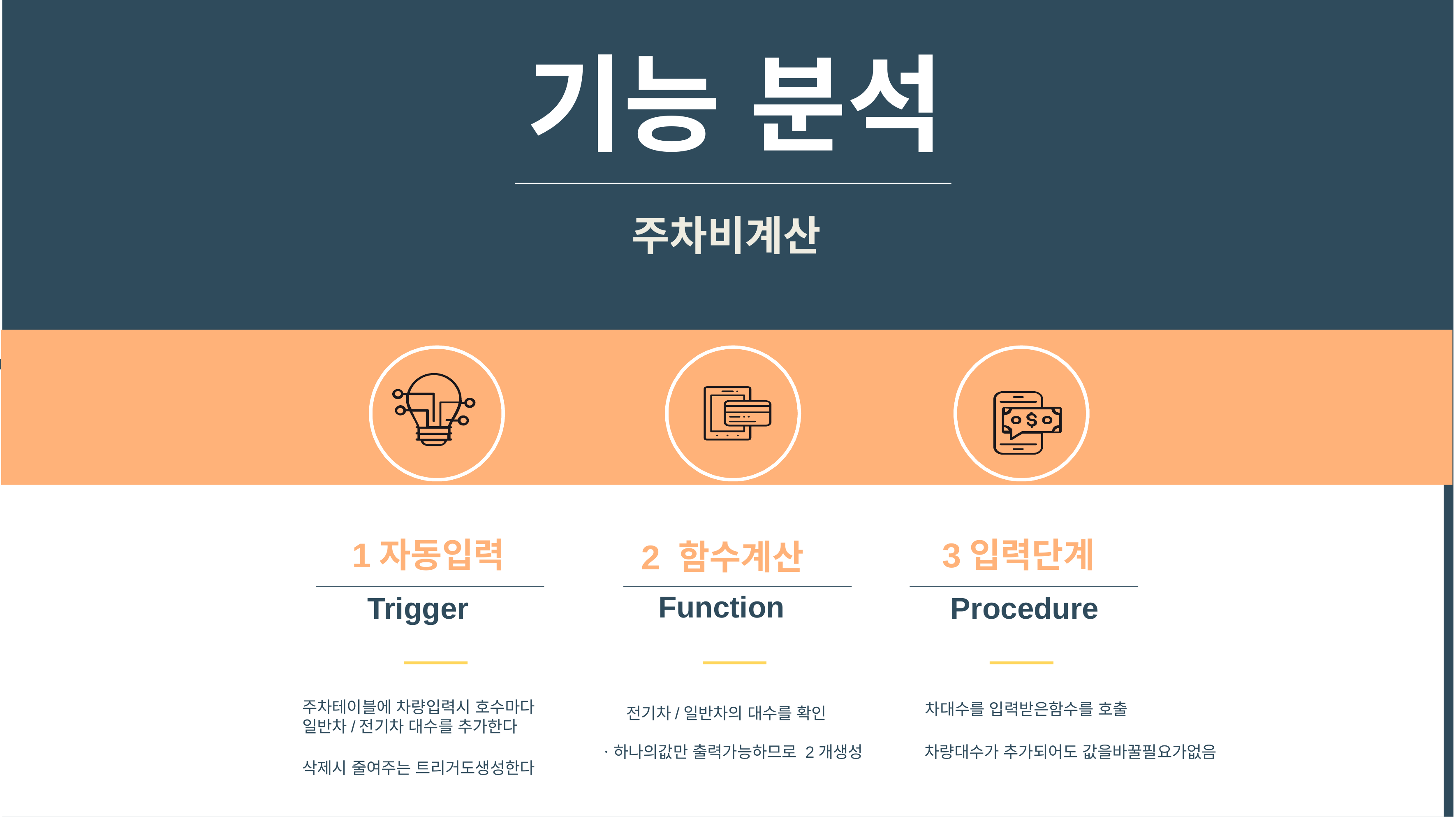

기능 분석

주차비계산

Function

1자동입력
3입력단계
2 함수계산

Function

Trigger
Procedure

주차테이블에 차량입력시 호수마다
일반차/전기차 대수를 추가한다
차대수를 입력받은함수를 호출
전기차/일반차의 대수를 확인
ㆍ하나의값만 출력가능하므로 2개생성
차량대수가 추가되어도 값을바꿀필요가없음
삭제시 줄여주는 트리거도생성한다
LOG